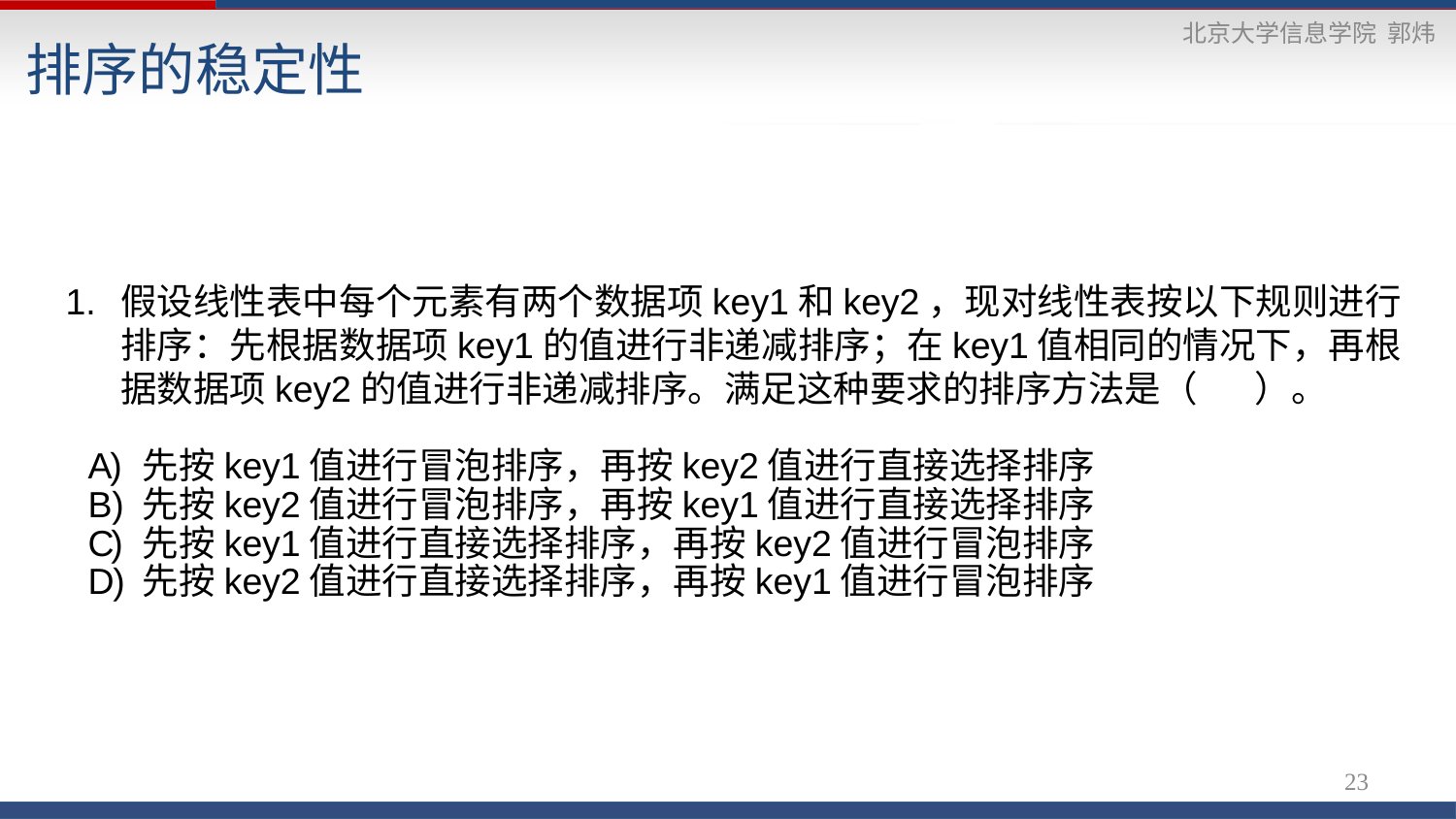

排序的稳定性
假设线性表中每个元素有两个数据项key1和key2，现对线性表按以下规则进行排序：先根据数据项key1的值进行非递减排序；在key1值相同的情况下，再根据数据项key2的值进行非递减排序。满足这种要求的排序方法是（       ）。

先按key1值进行冒泡排序，再按key2值进行直接选择排序
先按key2值进行冒泡排序，再按key1值进行直接选择排序
先按key1值进行直接选择排序，再按key2值进行冒泡排序
先按key2值进行直接选择排序，再按key1值进行冒泡排序
23